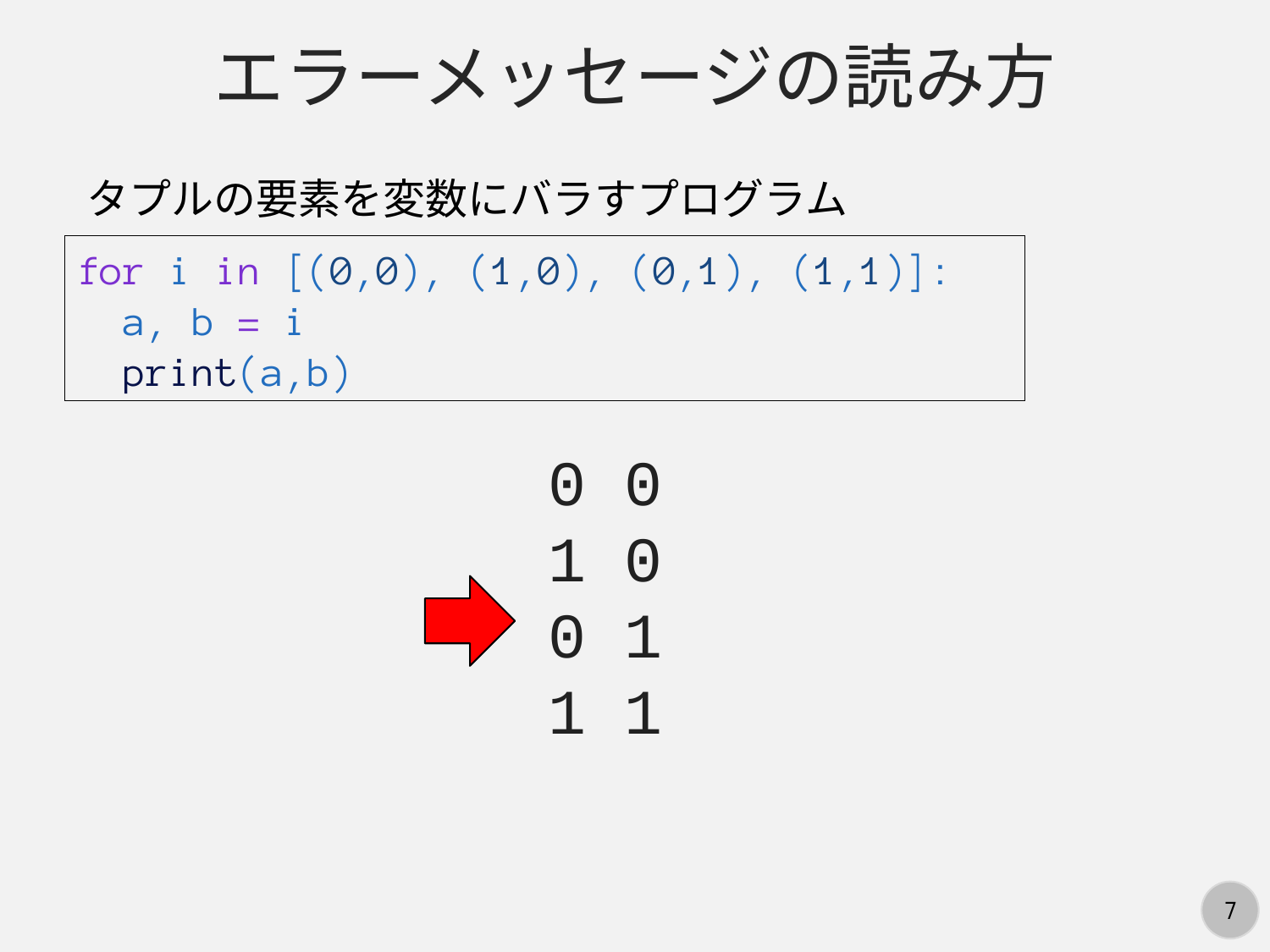

エラーメッセージの読み方
タプルの要素を変数にバラすプログラム
for i in [(0,0), (1,0), (0,1), (1,1)]:
  a, b = i
  print(a,b)
0 0
1 0
0 1
1 1